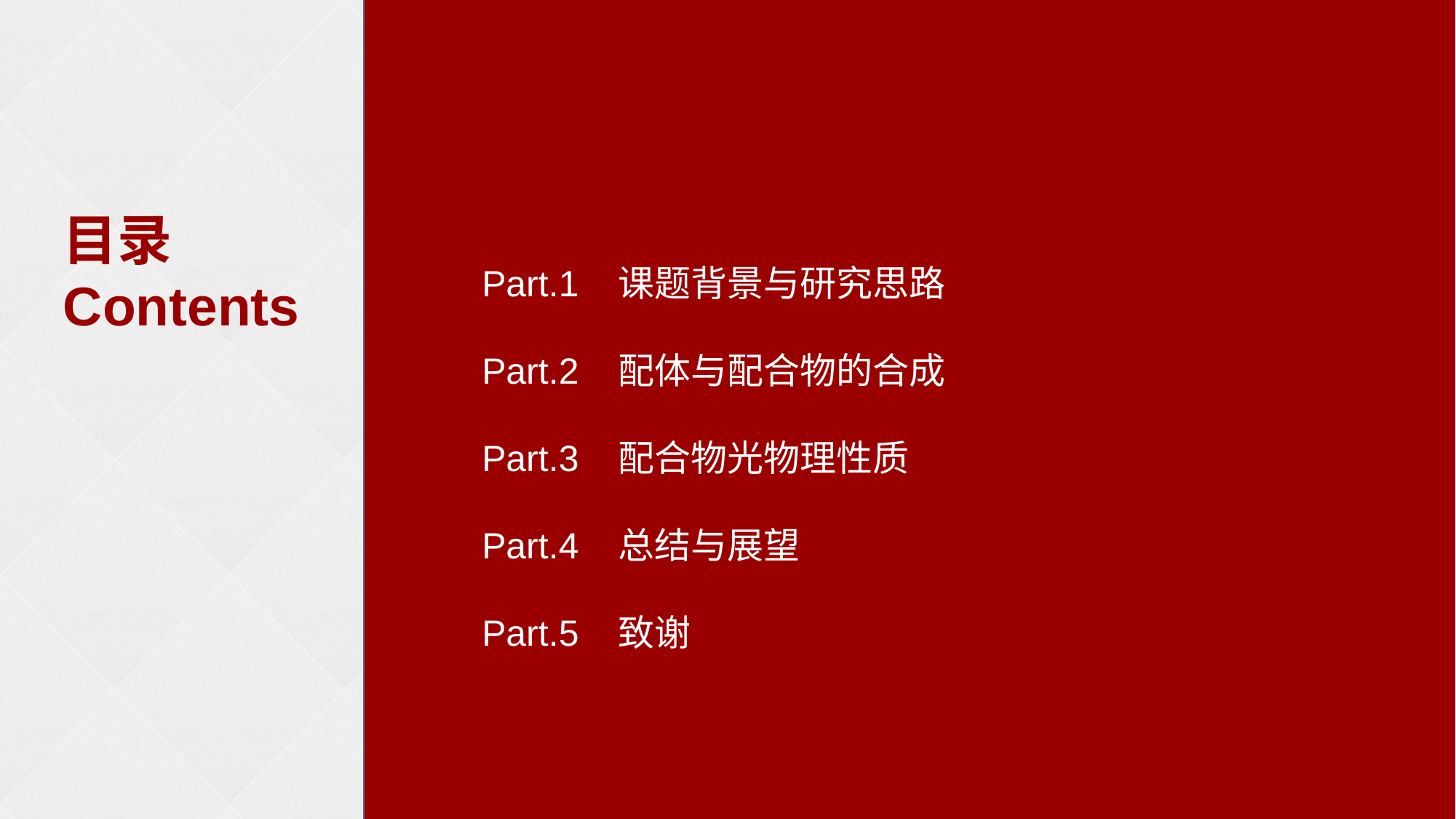

目录
Contents
Part.1
Part.2
Part.3
Part.4
Part.5
课题背景与研究思路
配体与配合物的合成
配合物光物理性质
总结与展望
致谢